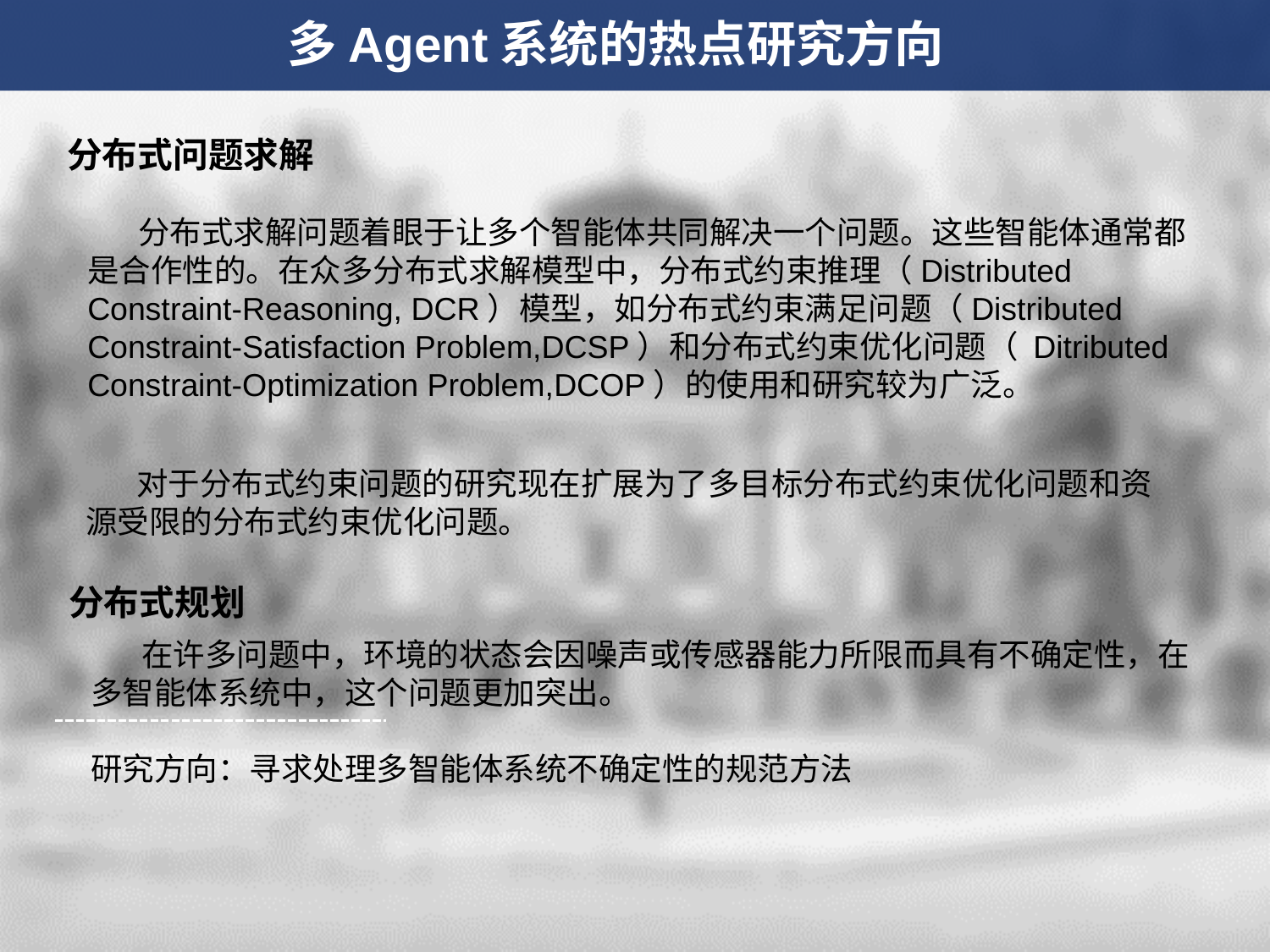

多Agent系统的热点研究方向
分布式问题求解
      分布式求解问题着眼于让多个智能体共同解决一个问题。这些智能体通常都是合作性的。在众多分布式求解模型中，分布式约束推理（Distributed Constraint-Reasoning, DCR）模型，如分布式约束满足问题（Distributed Constraint-Satisfaction Problem,DCSP）和分布式约束优化问题（ Ditributed Constraint-Optimization Problem,DCOP）的使用和研究较为广泛。
      对于分布式约束问题的研究现在扩展为了多目标分布式约束优化问题和资源受限的分布式约束优化问题。
分布式规划
      在许多问题中，环境的状态会因噪声或传感器能力所限而具有不确定性，在多智能体系统中，这个问题更加突出。

研究方向：寻求处理多智能体系统不确定性的规范方法